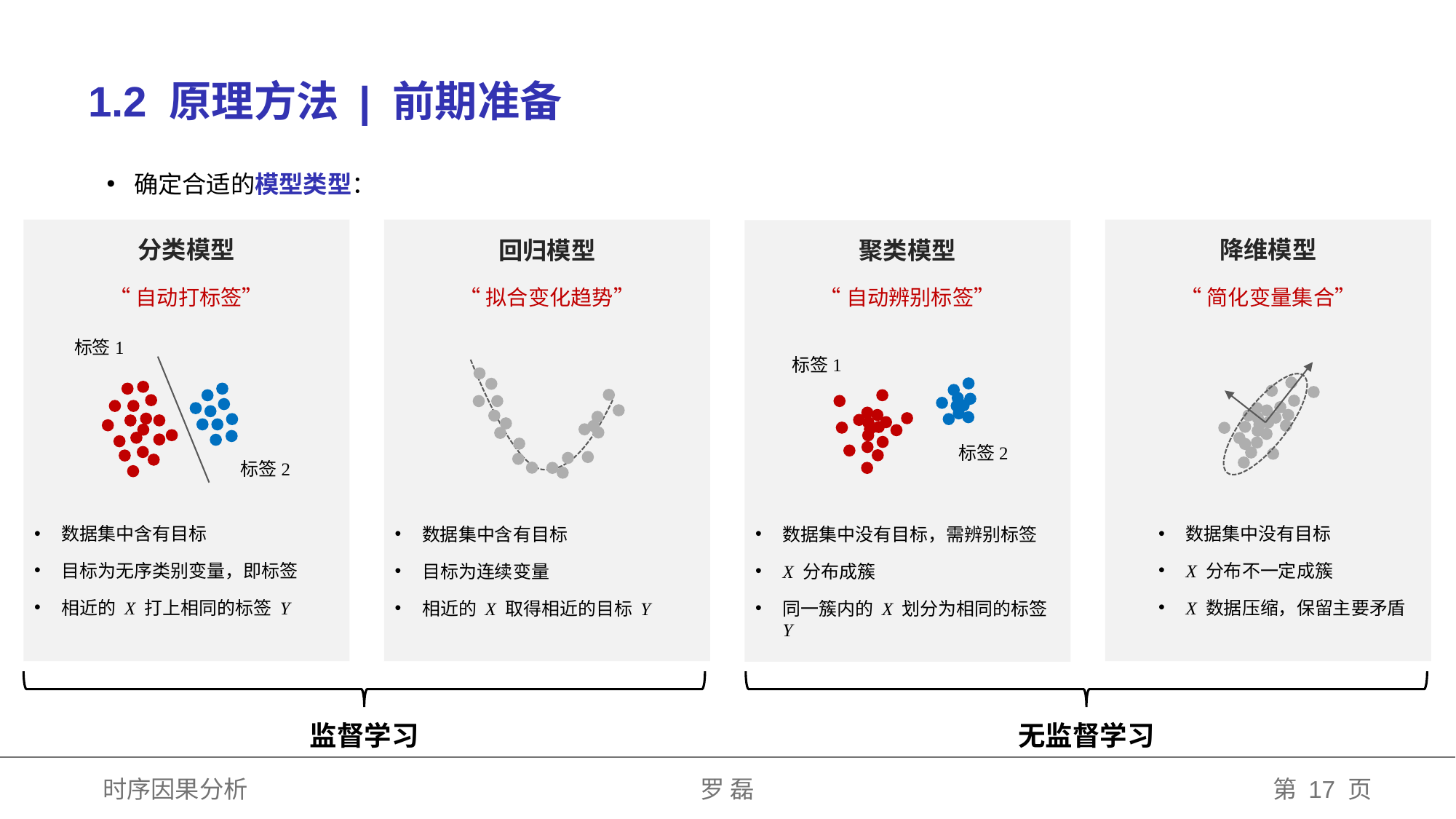

1.2 原理方法 | 前期准备
确定合适的模型类型：

降维模型
“简化变量集合”

数据集中没有目标
X 分布不一定成簇
X 数据压缩，保留主要矛盾

分类模型
“自动打标签”
标签1

标签2
数据集中含有目标
目标为无序类别变量，即标签
相近的 X 打上相同的标签 Y

回归模型
“拟合变化趋势”

数据集中含有目标
目标为连续变量
相近的 X 取得相近的目标 Y

聚类模型
“自动辨别标签”
标签1

标签2
数据集中没有目标，需辨别标签
X 分布成簇
同一簇内的 X 划分为相同的标签 Y

无监督学习
监督学习